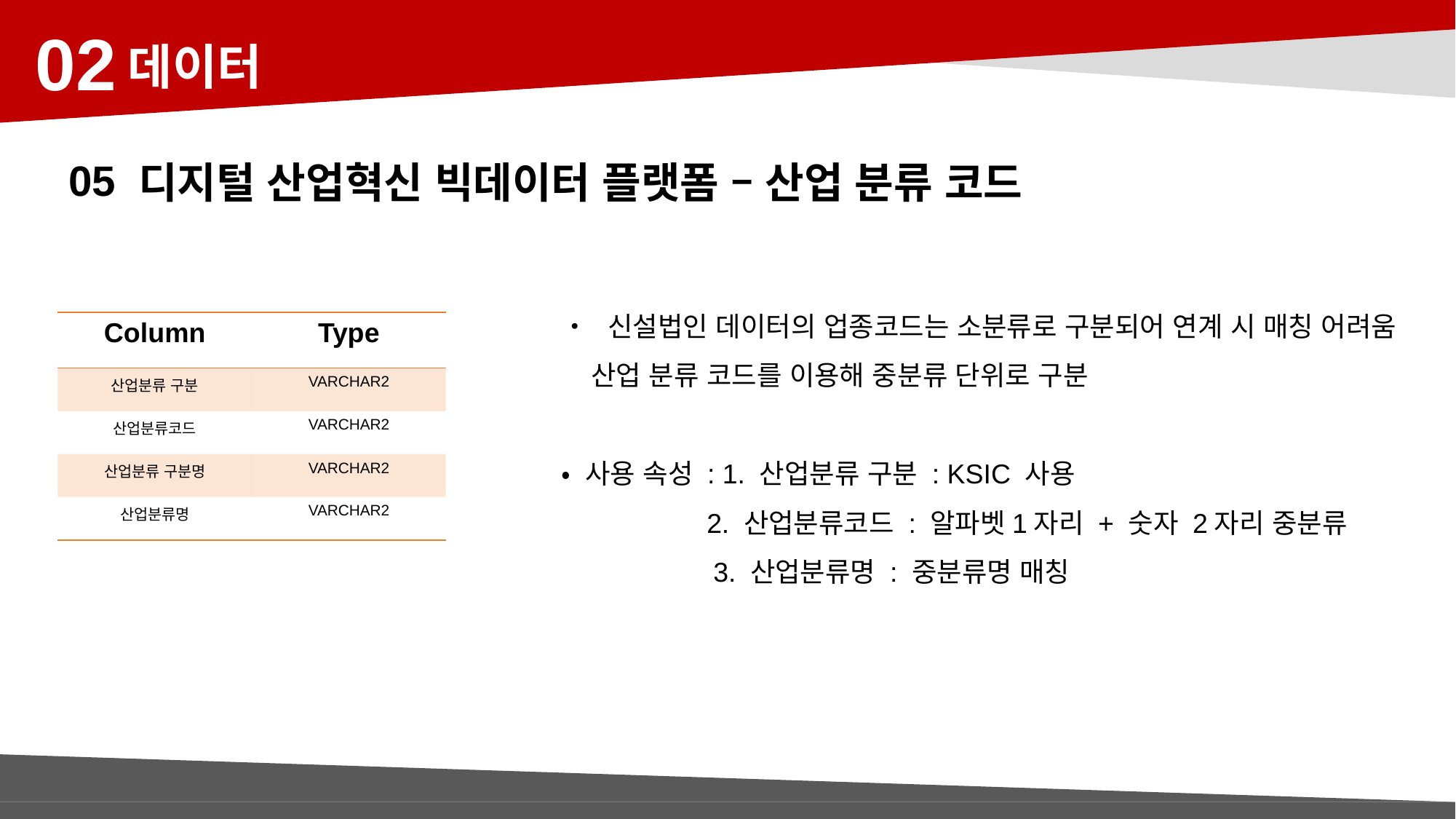

02
데이터

05
디지털 산업혁신 빅데이터 플랫폼 – 산업 분류 코드
•  신설법인 데이터의 업종코드는 소분류로 구분되어 연계 시 매칭 어려움
   산업 분류 코드를 이용해 중분류 단위로 구분

• 사용 속성 : 1. 산업분류 구분 : KSIC 사용
                   2. 산업분류코드 : 알파벳1자리 + 숫자 2자리 중분류
                   3. 산업분류명 : 중분류명 매칭
| Column | Type |
| --- | --- |
| 산업분류 구분 | VARCHAR2 |
| 산업분류코드 | VARCHAR2 |
| 산업분류 구분명 | VARCHAR2 |
| 산업분류명 | VARCHAR2 |